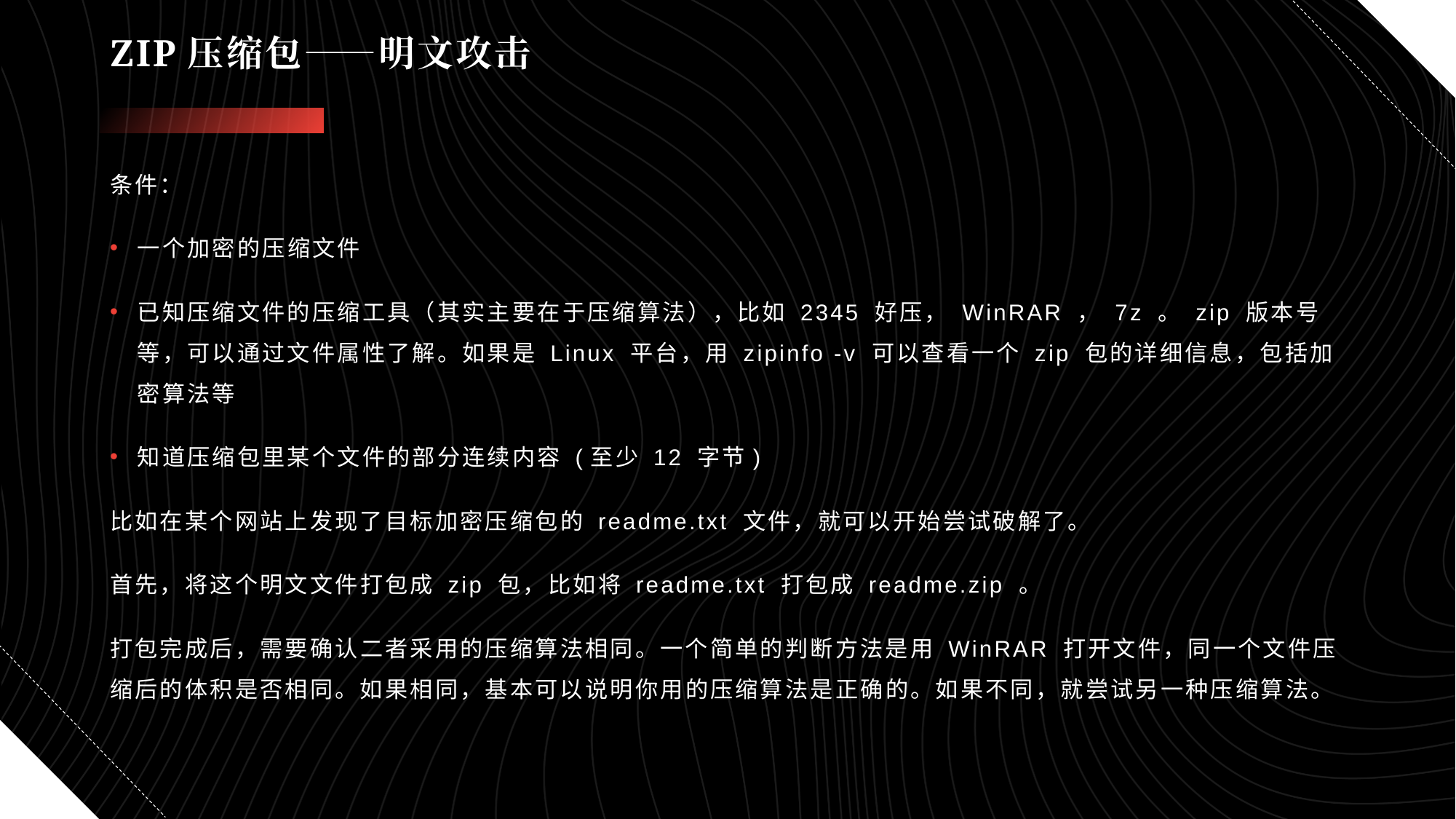

# ZIP压缩包——明文攻击
条件：
一个加密的压缩文件
已知压缩文件的压缩工具（其实主要在于压缩算法），比如 2345 好压， WinRAR ， 7z 。 zip 版本号等，可以通过文件属性了解。如果是 Linux 平台，用 zipinfo -v 可以查看一个 zip 包的详细信息，包括加密算法等
知道压缩包里某个文件的部分连续内容 (至少 12 字节)
比如在某个网站上发现了目标加密压缩包的 readme.txt 文件，就可以开始尝试破解了。
首先，将这个明文文件打包成 zip 包，比如将 readme.txt 打包成 readme.zip 。
打包完成后，需要确认二者采用的压缩算法相同。一个简单的判断方法是用 WinRAR 打开文件，同一个文件压缩后的体积是否相同。如果相同，基本可以说明你用的压缩算法是正确的。如果不同，就尝试另一种压缩算法。